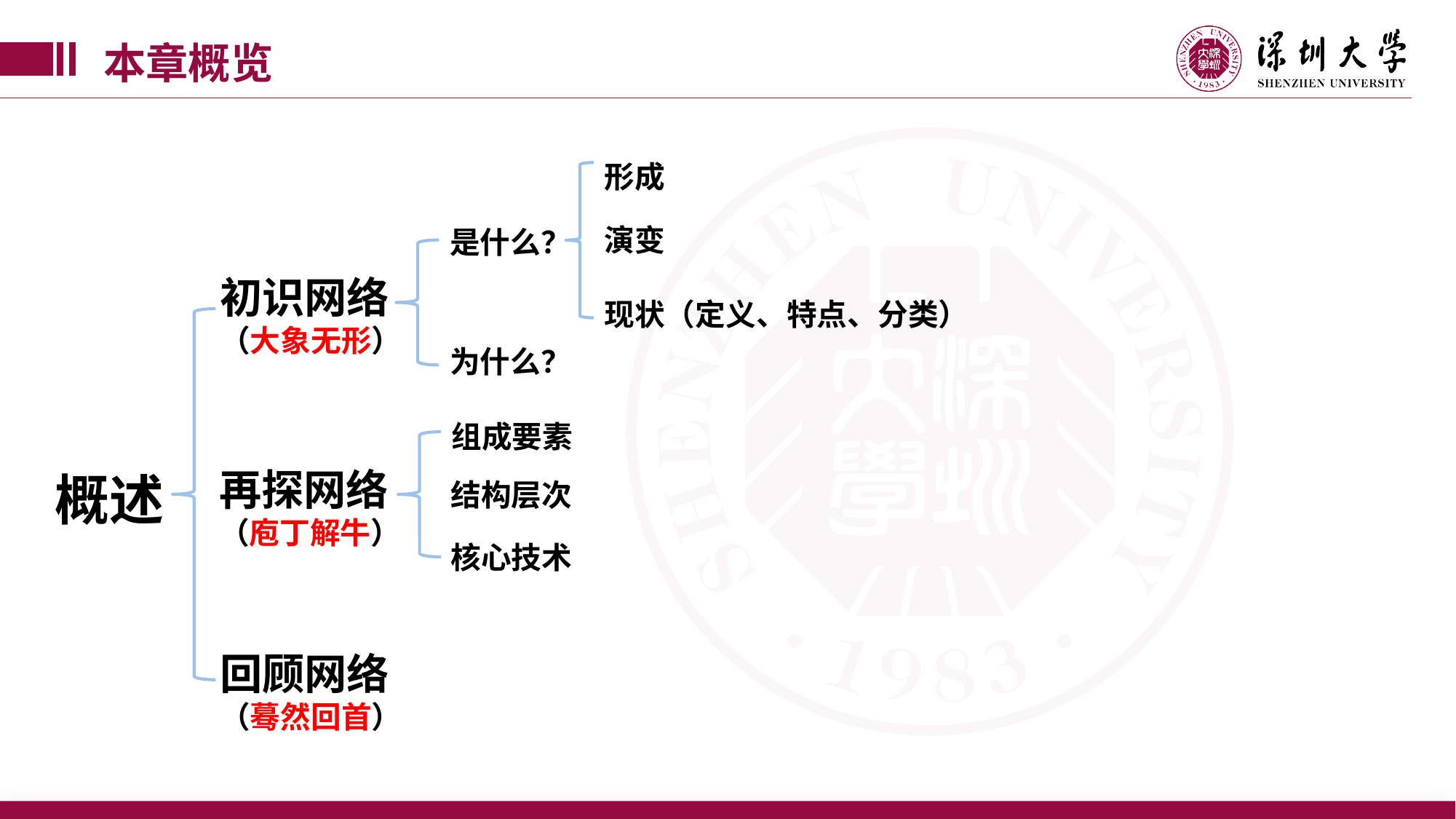

本章概览

形成

演变
是什么？

初识网络
（大象无形）
现状（定义、特点、分类）

为什么？
组成要素

再探网络
（庖丁解牛）
概述
结构层次
核心技术
回顾网络
（蓦然回首）